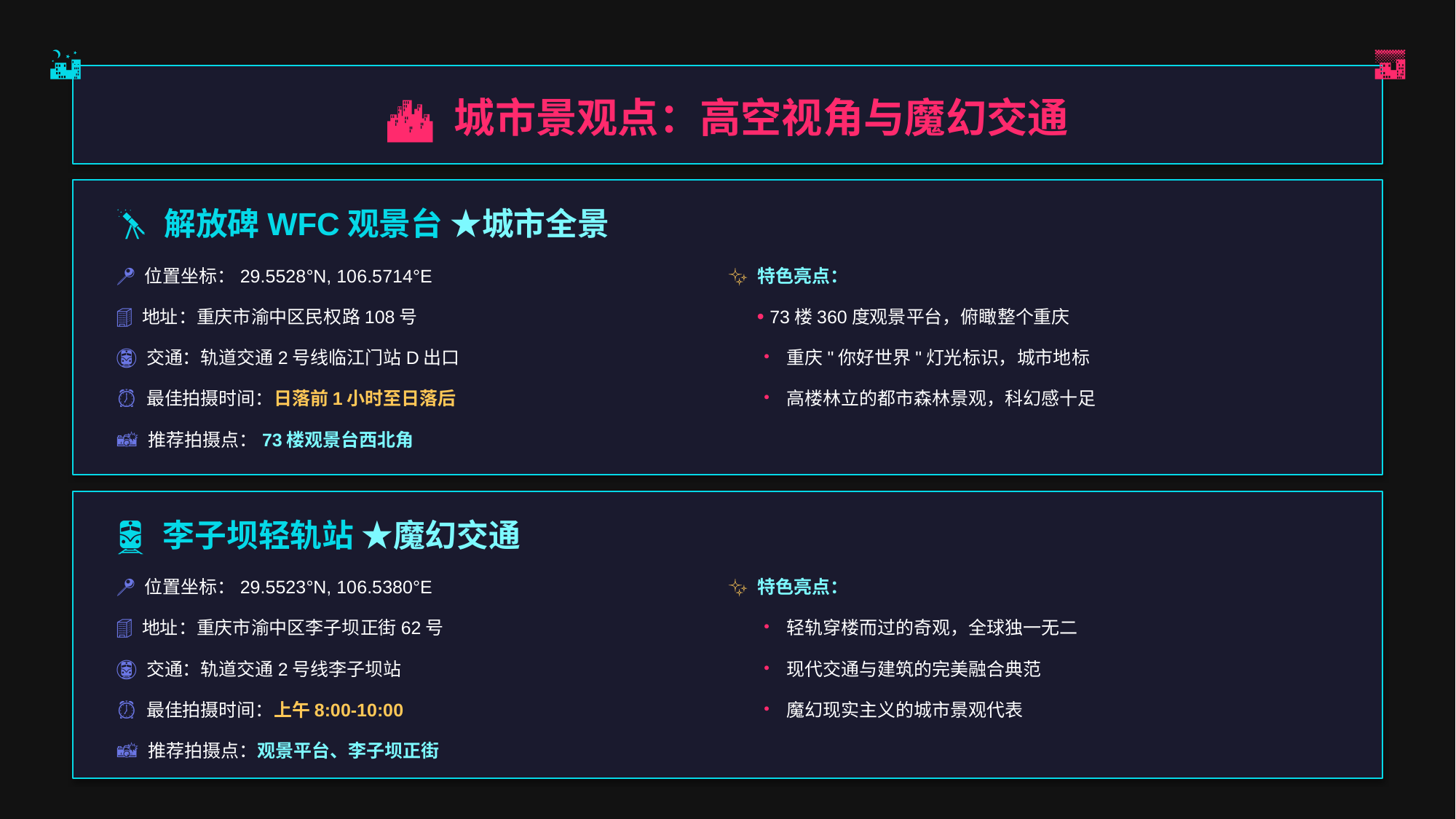

🌃
🌆

🏙️ 城市景观点：高空视角与魔幻交通

🔭 解放碑WFC观景台 ★城市全景
📍 位置坐标：29.5528°N, 106.5714°E
✨ 特色亮点：
🏢 地址：重庆市渝中区民权路108号
• 73楼360度观景平台，俯瞰整个重庆
🚇 交通：轨道交通2号线临江门站D出口
• 重庆"你好世界"灯光标识，城市地标
⏰ 最佳拍摄时间：日落前1小时至日落后
• 高楼林立的都市森林景观，科幻感十足
📸 推荐拍摄点：73楼观景台西北角

🚆 李子坝轻轨站 ★魔幻交通
📍 位置坐标：29.5523°N, 106.5380°E
✨ 特色亮点：
🏢 地址：重庆市渝中区李子坝正街62号
• 轻轨穿楼而过的奇观，全球独一无二
🚇 交通：轨道交通2号线李子坝站
• 现代交通与建筑的完美融合典范
⏰ 最佳拍摄时间：上午8:00-10:00
• 魔幻现实主义的城市景观代表
📸 推荐拍摄点：观景平台、李子坝正街